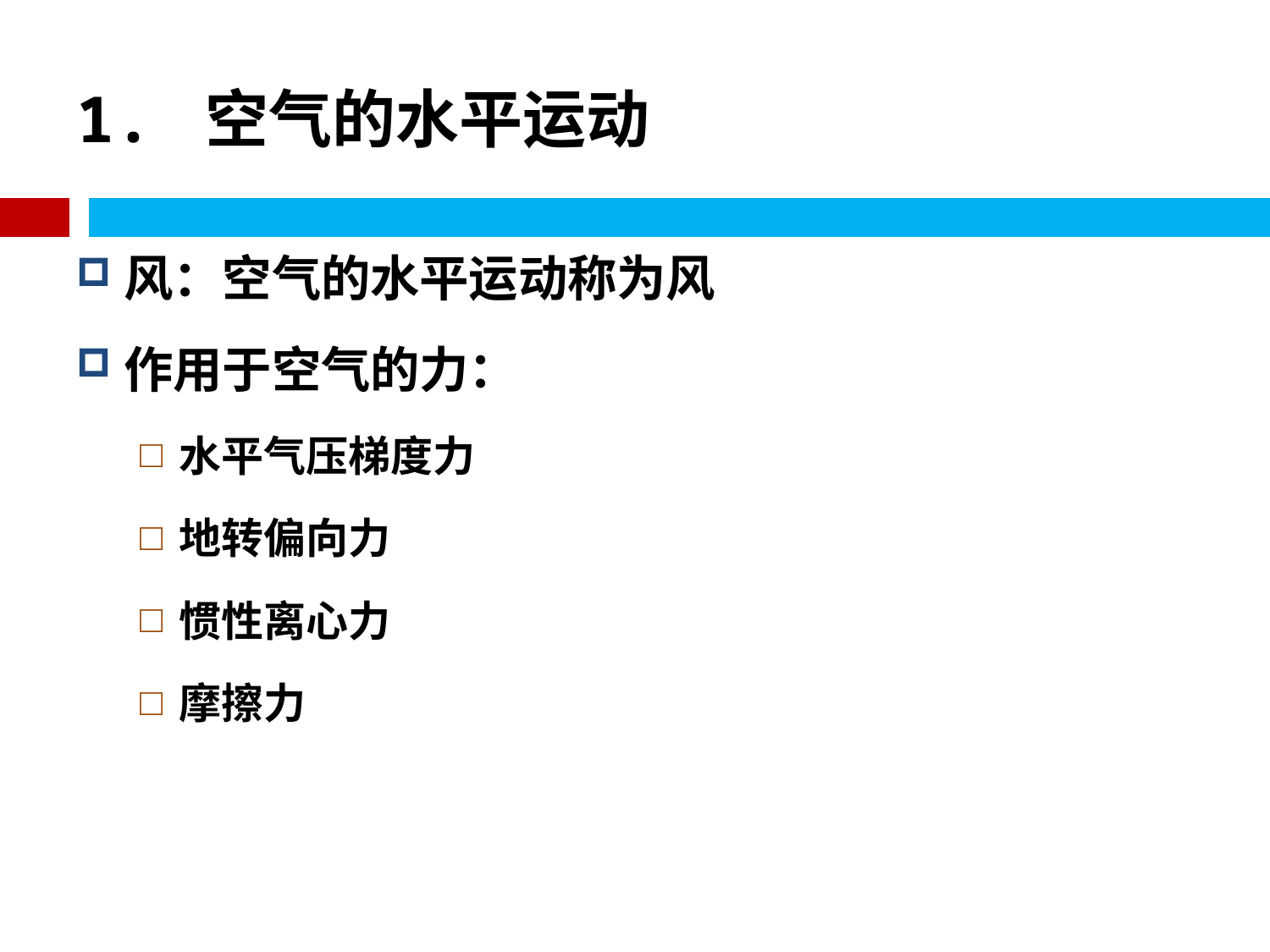

# 1. 空气的水平运动
风：空气的水平运动称为风
作用于空气的力：
水平气压梯度力
地转偏向力
惯性离心力
摩擦力